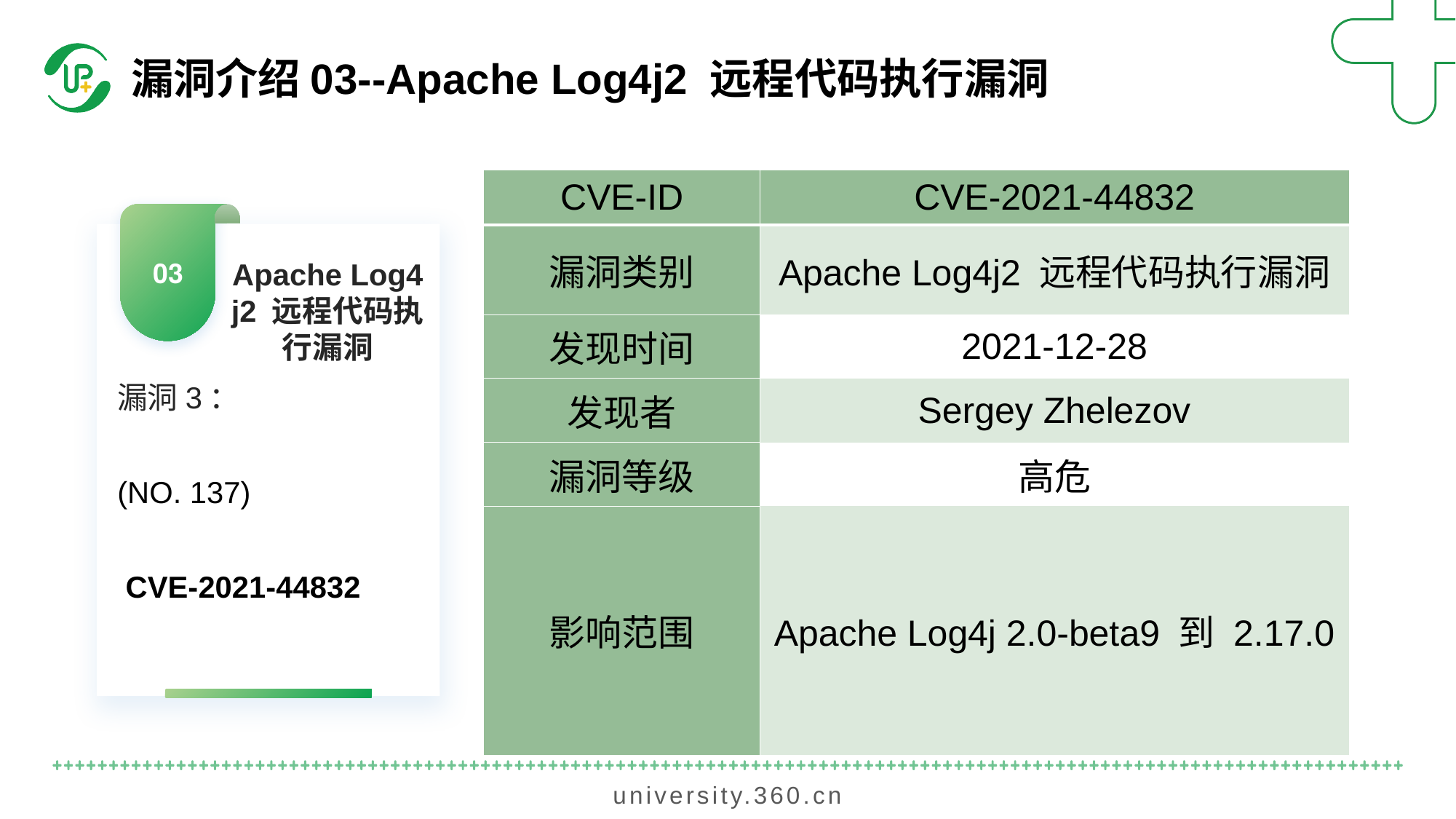

漏洞介绍03--Apache Log4j2 远程代码执行漏洞
| CVE-ID | CVE-2021-44832 |
| --- | --- |
| 漏洞类别 | Apache Log4j2 远程代码执行漏洞 |
| 发现时间 | 2021-12-28 |
| 发现者 | Sergey Zhelezov |
| 漏洞等级 | 高危 |
| 影响范围 | Apache Log4j 2.0-beta9 到 2.17.0 |

03

Apache Log4j2 远程代码执行漏洞
漏洞3：

(NO. 137)

 CVE-2021-44832